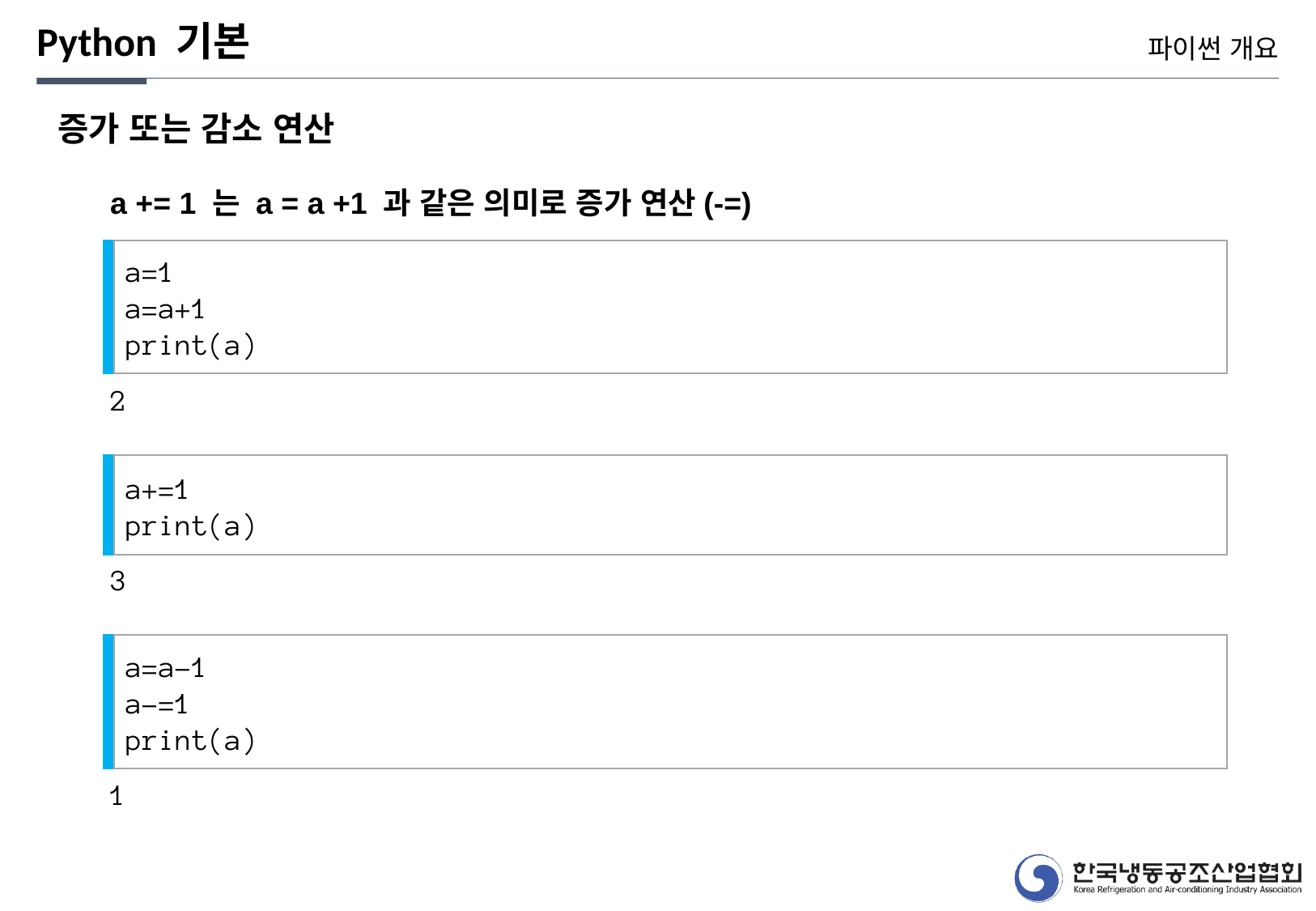

Python 기본
파이썬 개요
증가 또는 감소 연산
a += 1 는 a = a +1 과 같은 의미로 증가 연산(-=)

a=1
a=a+1
print(a)
2

a+=1
print(a)
3

a=a-1
a-=1
print(a)
1